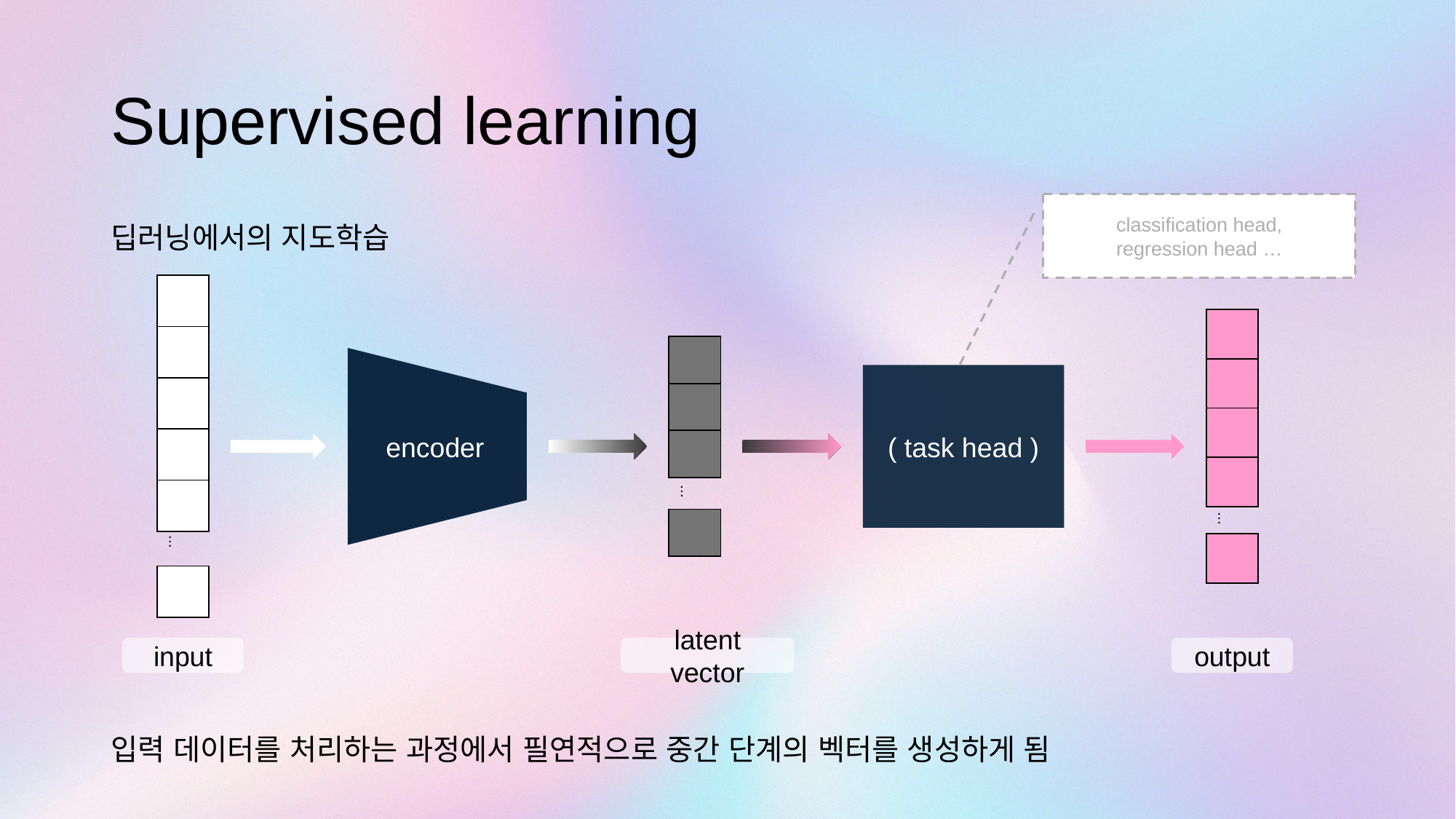

# Supervised learning
classification head,
regression head …
딥러닝에서의 지도학습

입력 데이터를 처리하는 과정에서 필연적으로 중간 단계의 벡터를 생성하게 됨
|  |
| --- |
|  |
|  |
|  |
|  |
| . . . |
|  |
|  |
| --- |
|  |
|  |
|  |
| . . . |
|  |
|  |
| --- |
|  |
|  |
| . . . |
|  |
   encoder
( task head )

latent vector
output
input